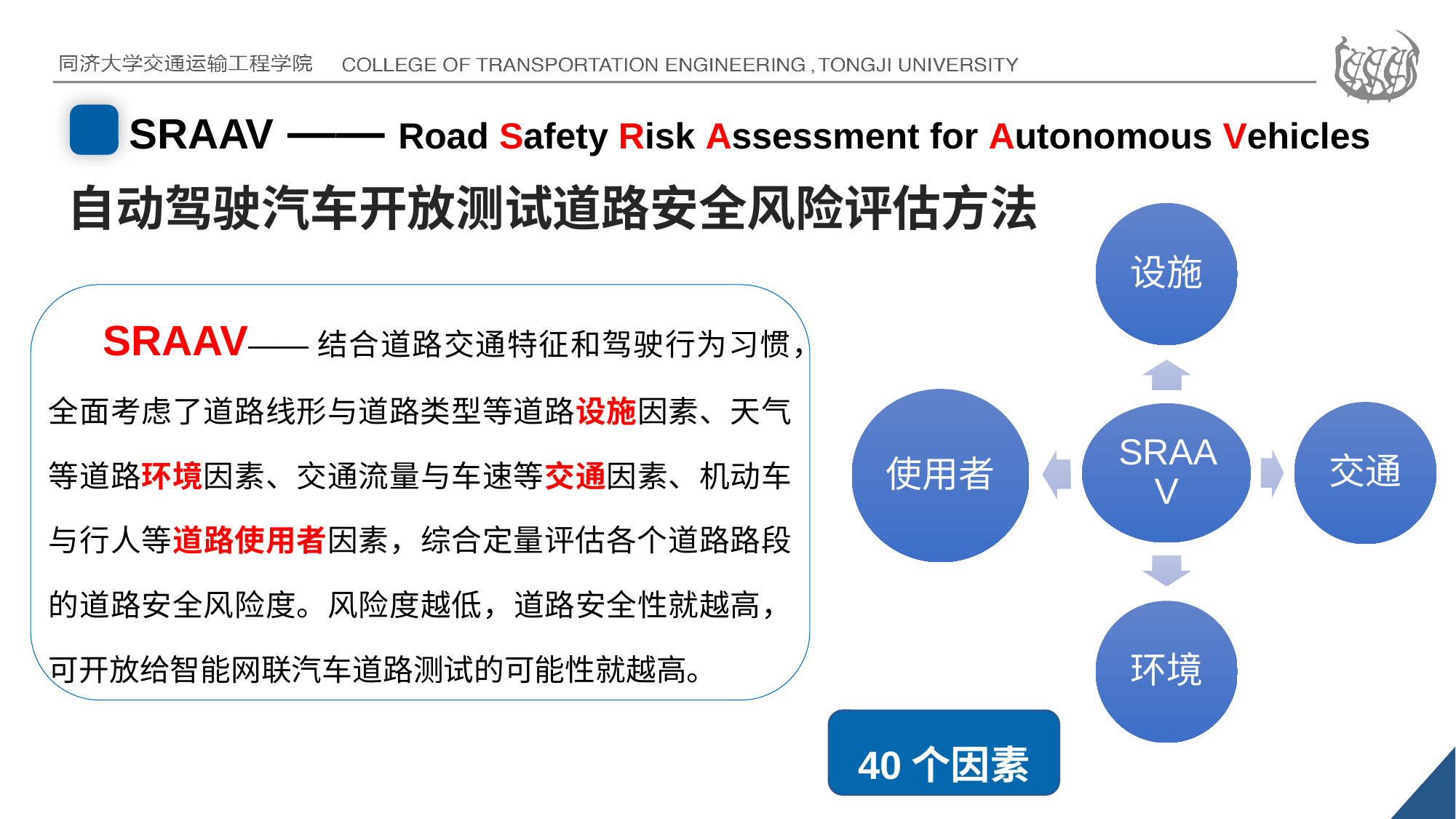

SRAAV —— Road Safety Risk Assessment for Autonomous Vehicles

# 自动驾驶汽车开放测试道路安全风险评估方法
SRAAV

设施

交通

环境

使用者

SRAAV——结合道路交通特征和驾驶行为习惯，全面考虑了道路线形与道路类型等道路设施因素、天气等道路环境因素、交通流量与车速等交通因素、机动车与行人等道路使用者因素，综合定量评估各个道路路段的道路安全风险度。风险度越低，道路安全性就越高，可开放给智能网联汽车道路测试的可能性就越高。

40个因素